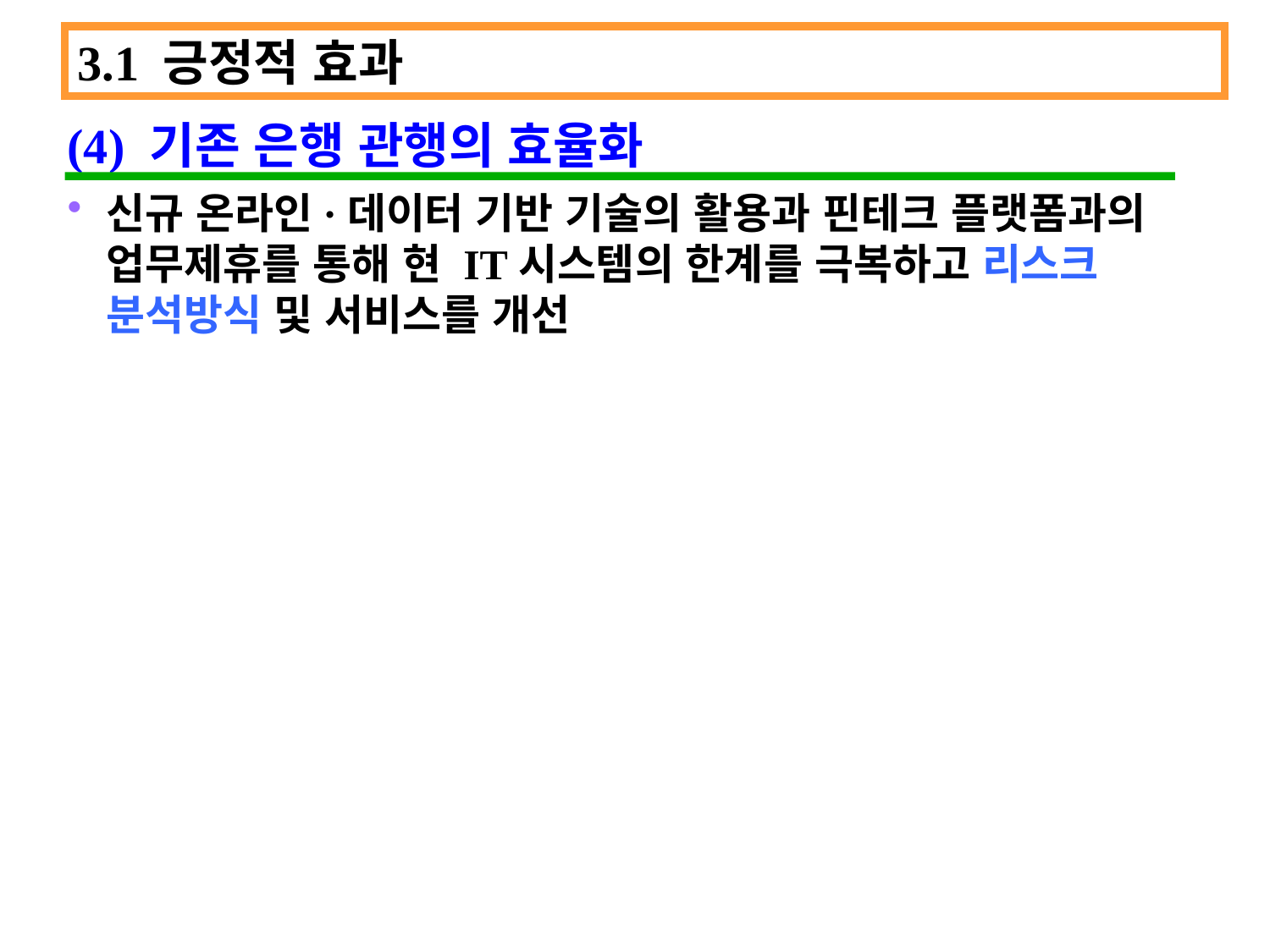

3.1 긍정적 효과
(4) 기존 은행 관행의 효율화
신규 온라인·데이터 기반 기술의 활용과 핀테크 플랫폼과의 업무제휴를 통해 현 IT시스템의 한계를 극복하고 리스크 분석방식 및 서비스를 개선